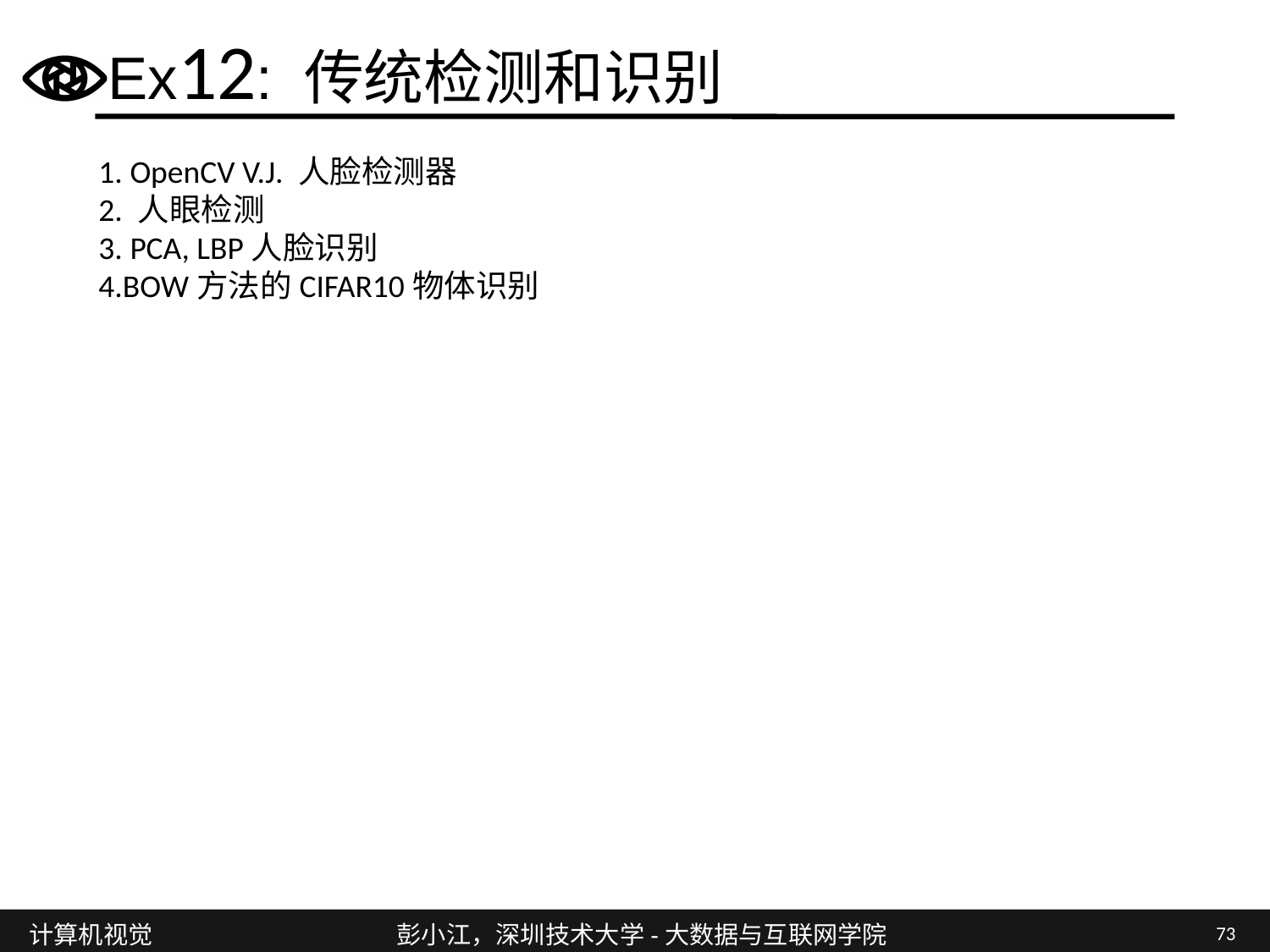

# Ex12: 传统检测和识别
1. OpenCV V.J. 人脸检测器
2. 人眼检测
3. PCA, LBP人脸识别
4.BOW方法的CIFAR10物体识别